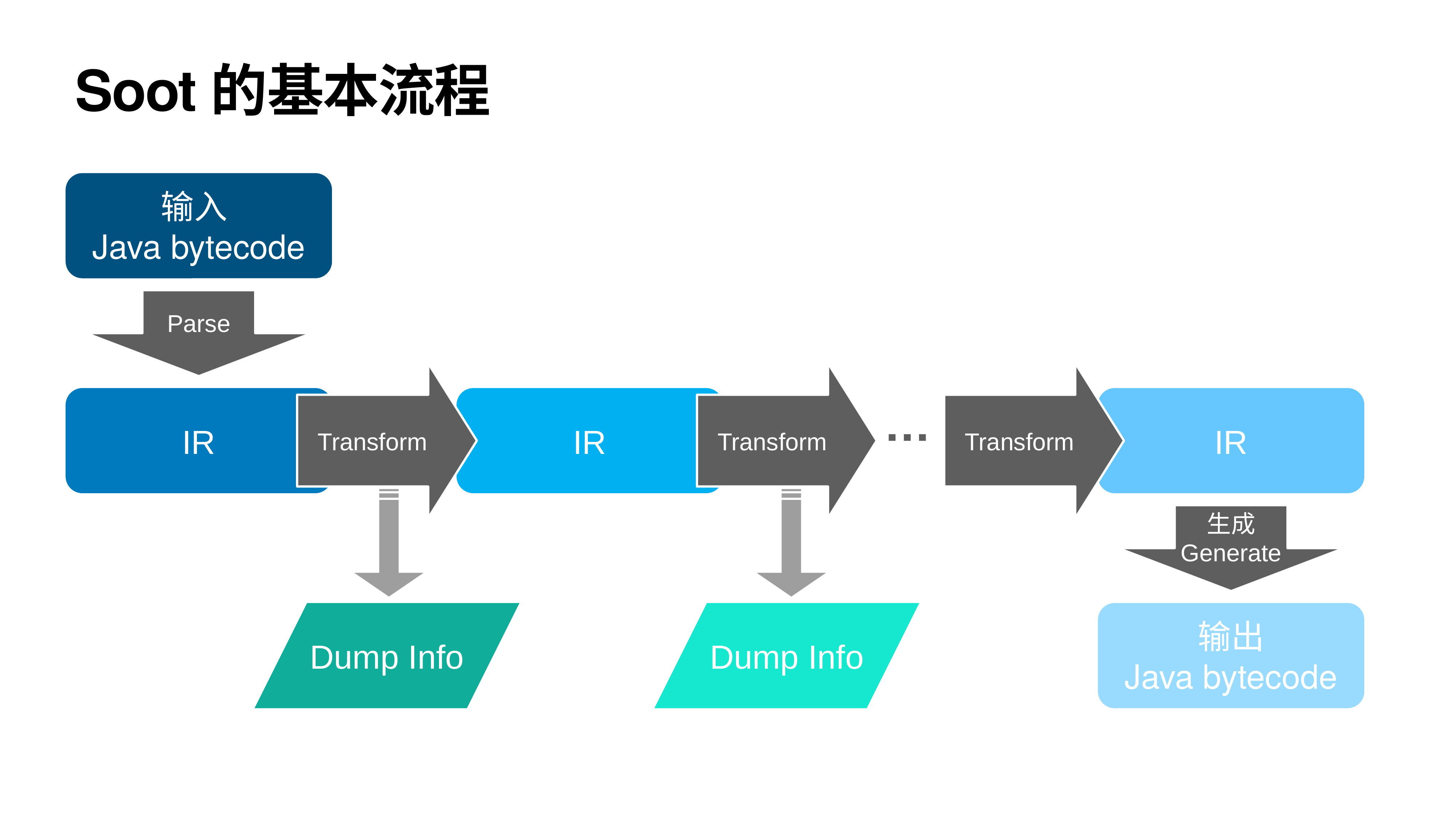

# Soot的基本流程
输入
Java bytecode
Parse
Transform
Transform
Transform
IR
IR
IR
…
生成
Generate

Dump Info
Dump Info
输出
Java bytecode